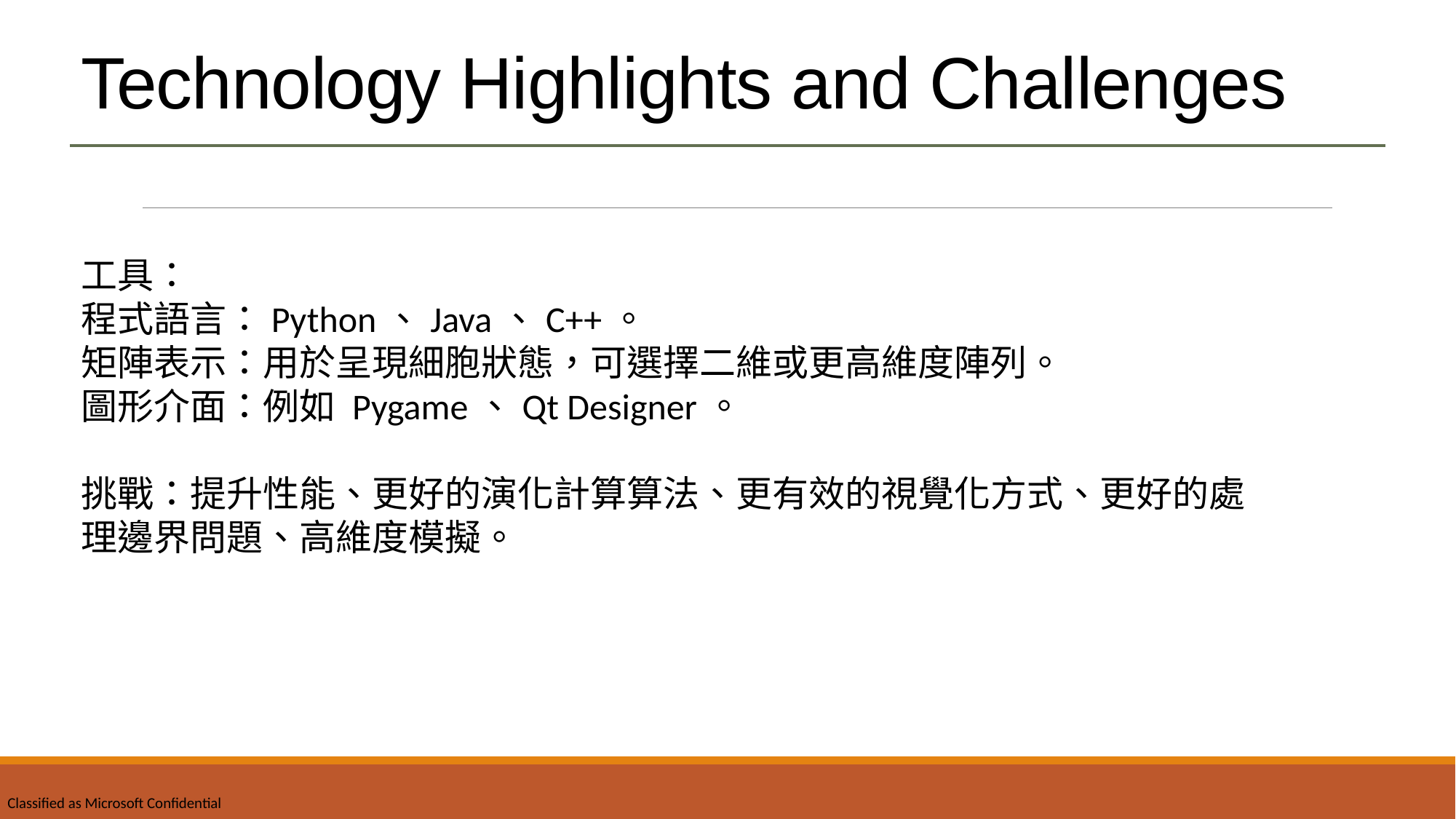

# Technology Highlights and Challenges
工具：
程式語言：Python、Java、C++。
矩陣表示：用於呈現細胞狀態，可選擇二維或更高維度陣列。
圖形介面：例如 Pygame、Qt Designer。

挑戰：提升性能、更好的演化計算算法、更有效的視覺化方式、更好的處理邊界問題、高維度模擬。